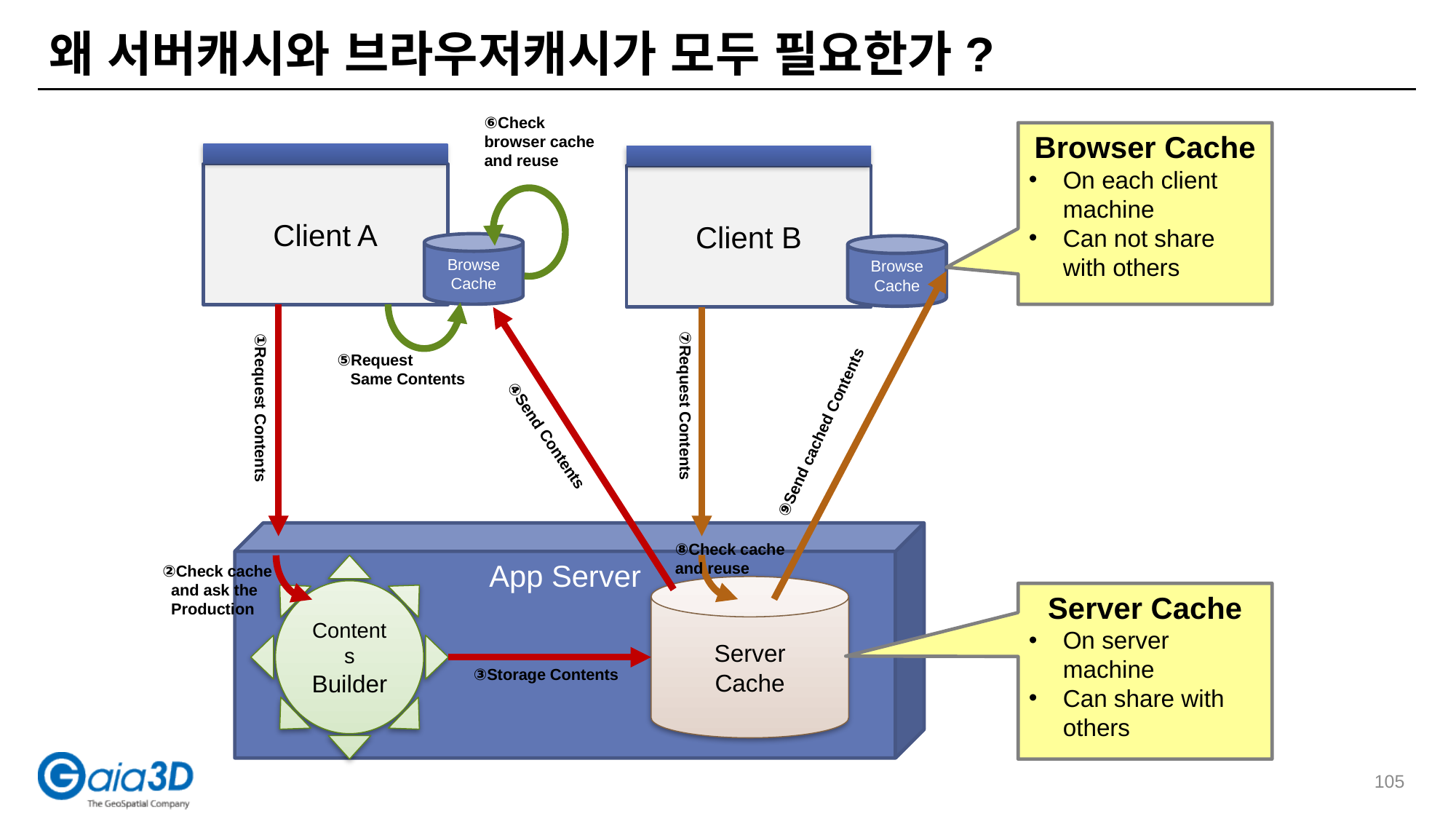

# 왜 서버캐시와 브라우저캐시가 모두 필요한가?
⑥Check browser cache and reuse
Browser Cache
On each client machine
Can not share with others

Client A

Client B

Browse
Cache
Browse
Cache

⑤Request
   Same Contents
⑦Request Contents
①Request Contents
⑨Send cached Contents
④Send Contents

App Server
⑧Check cache
and reuse
Contents Builder
②Check cache
  and ask the
  Production
Server
Cache
Server Cache
On server machine
Can share with others
③Storage Contents
105